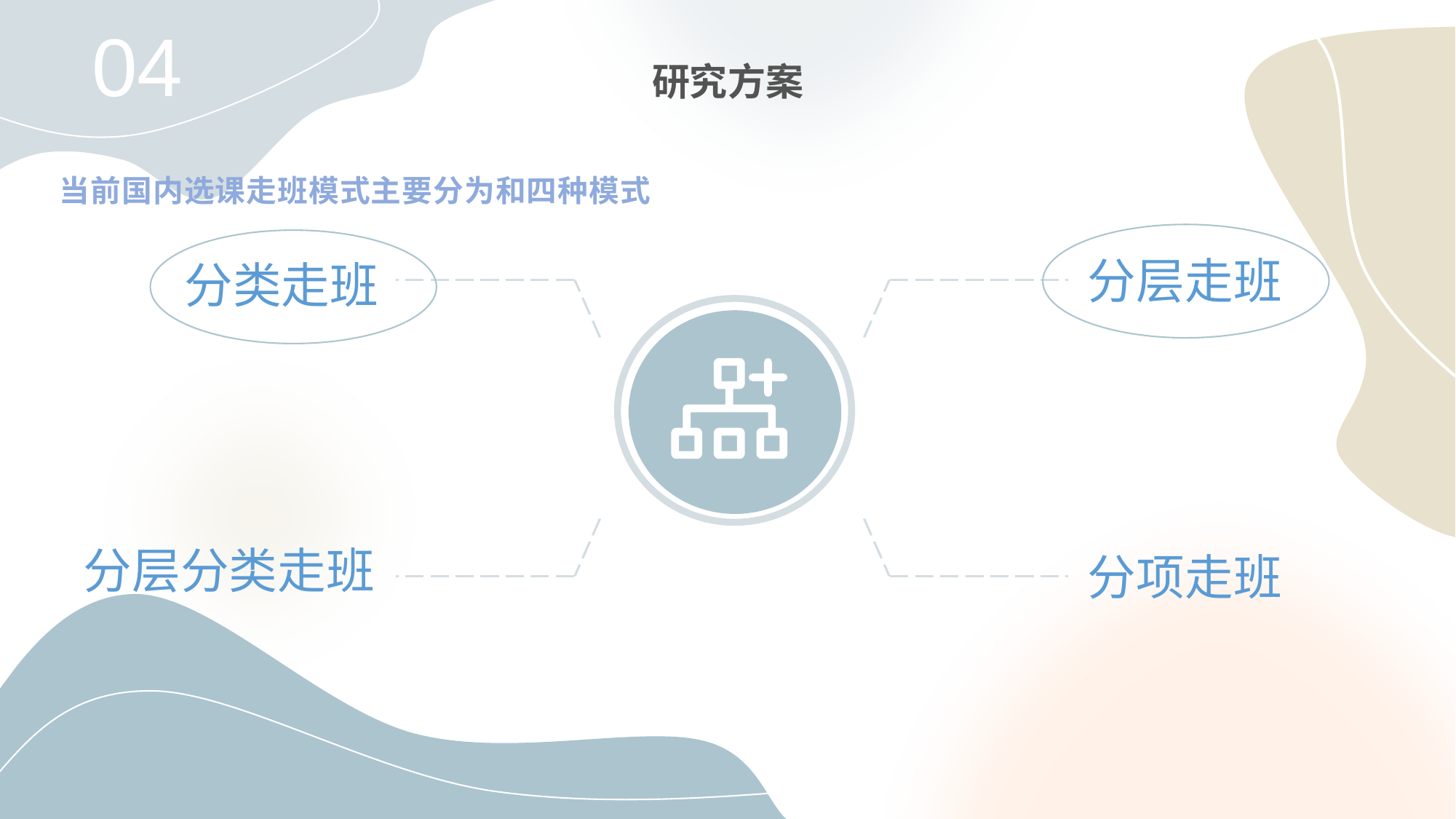

04
研究方案
当前国内选课走班模式主要分为和四种模式

分层走班
分类走班

分层分类走班
分项走班